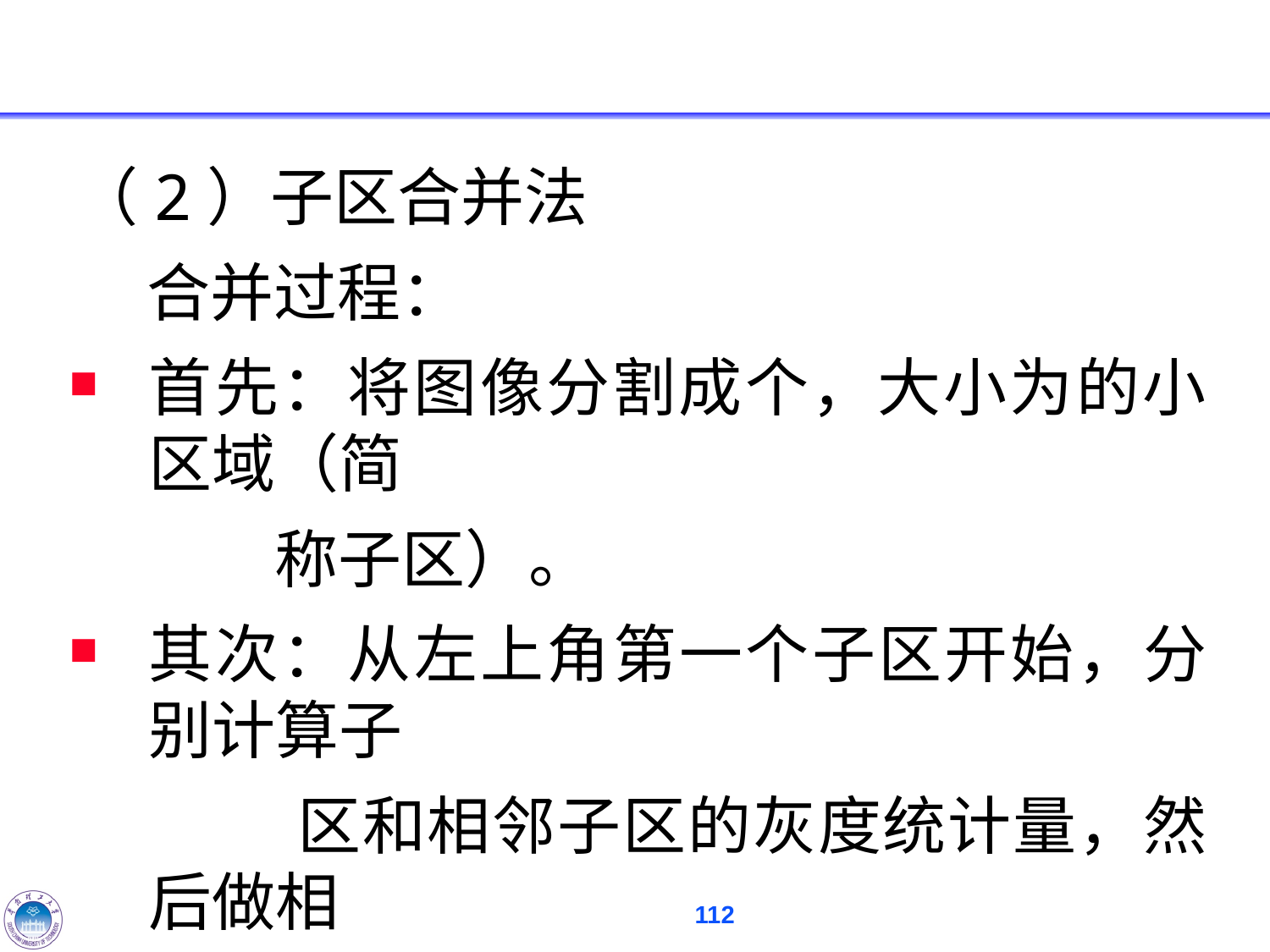

#
（2）子区合并法
    合并过程：
首先：将图像分割成个，大小为的小区域（简
             称子区）。
其次：从左上角第一个子区开始，分别计算子
             区和相邻子区的灰度统计量，然后做相
             似性判定。若两者的灰度分布相似且符
             合接收准则。相邻子区并入当前子区，
             形成下一轮判定合并时的当前子区。